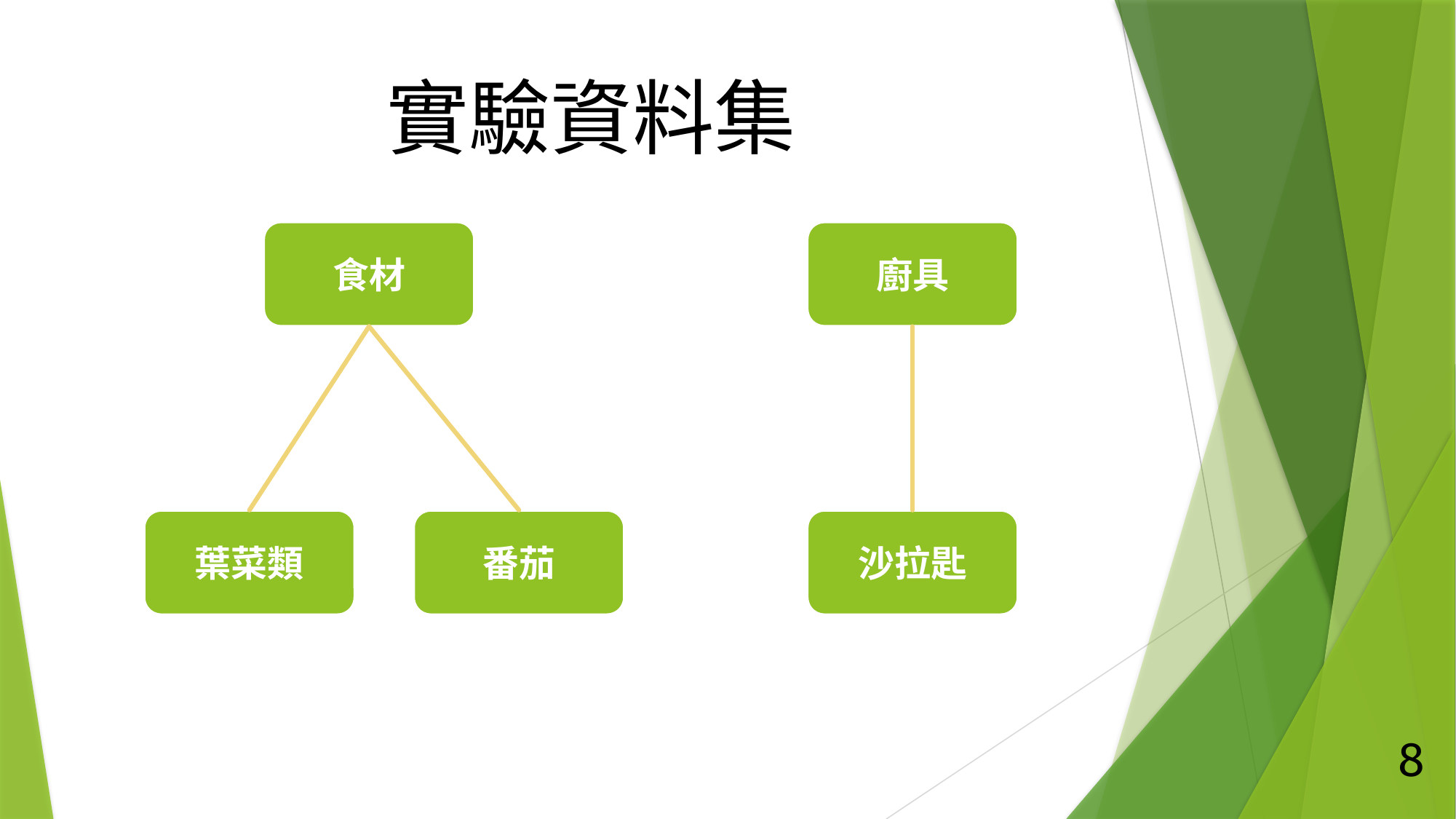

# 實驗資料集
廚具
食材
沙拉匙
番茄
葉菜類
8